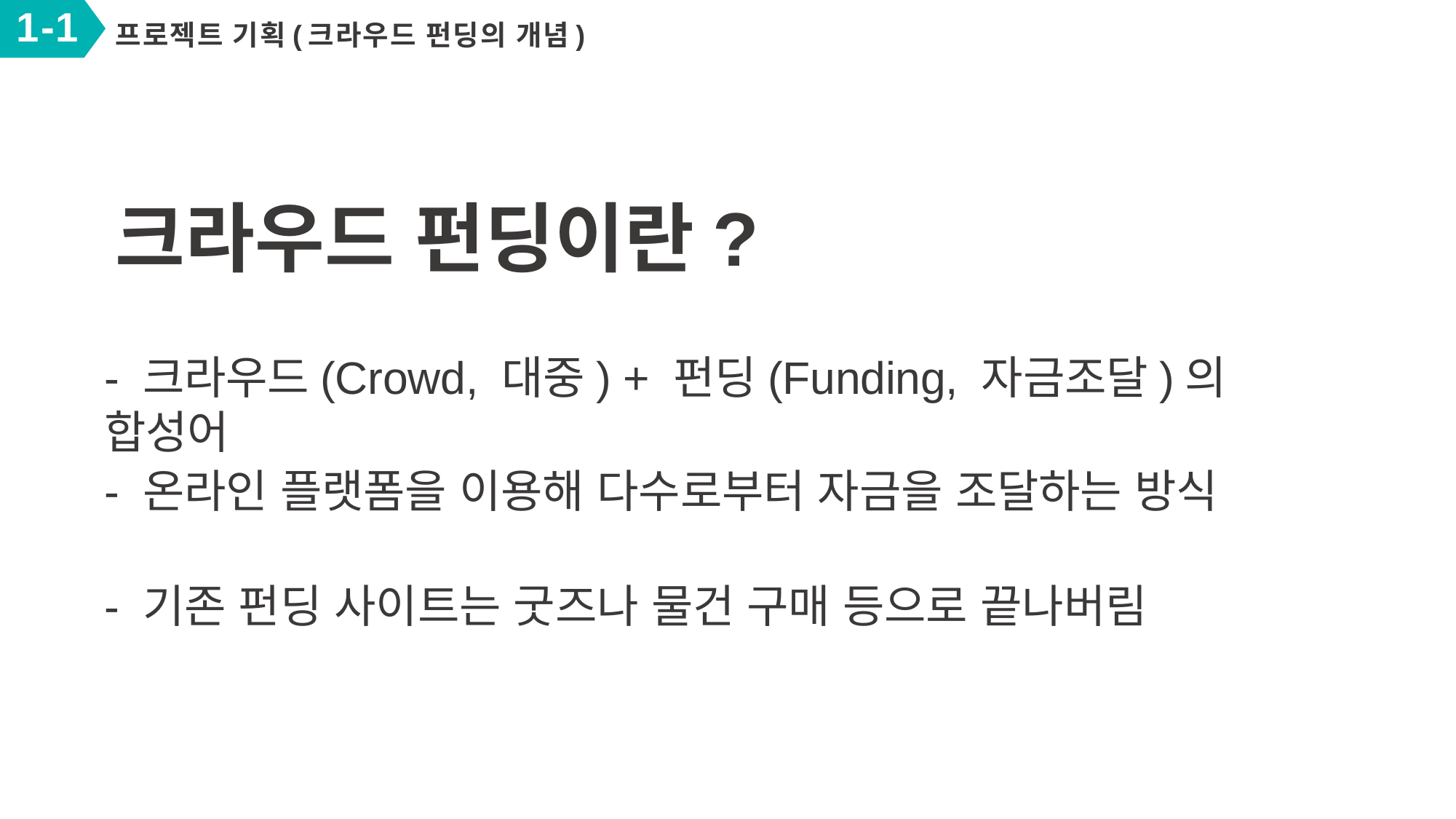

1-1

프로젝트 기획(크라우드 펀딩의 개념)
크라우드 펀딩이란?
- 크라우드(Crowd, 대중) + 펀딩(Funding, 자금조달)의 합성어
- 온라인 플랫폼을 이용해 다수로부터 자금을 조달하는 방식
- 기존 펀딩 사이트는 굿즈나 물건 구매 등으로 끝나버림